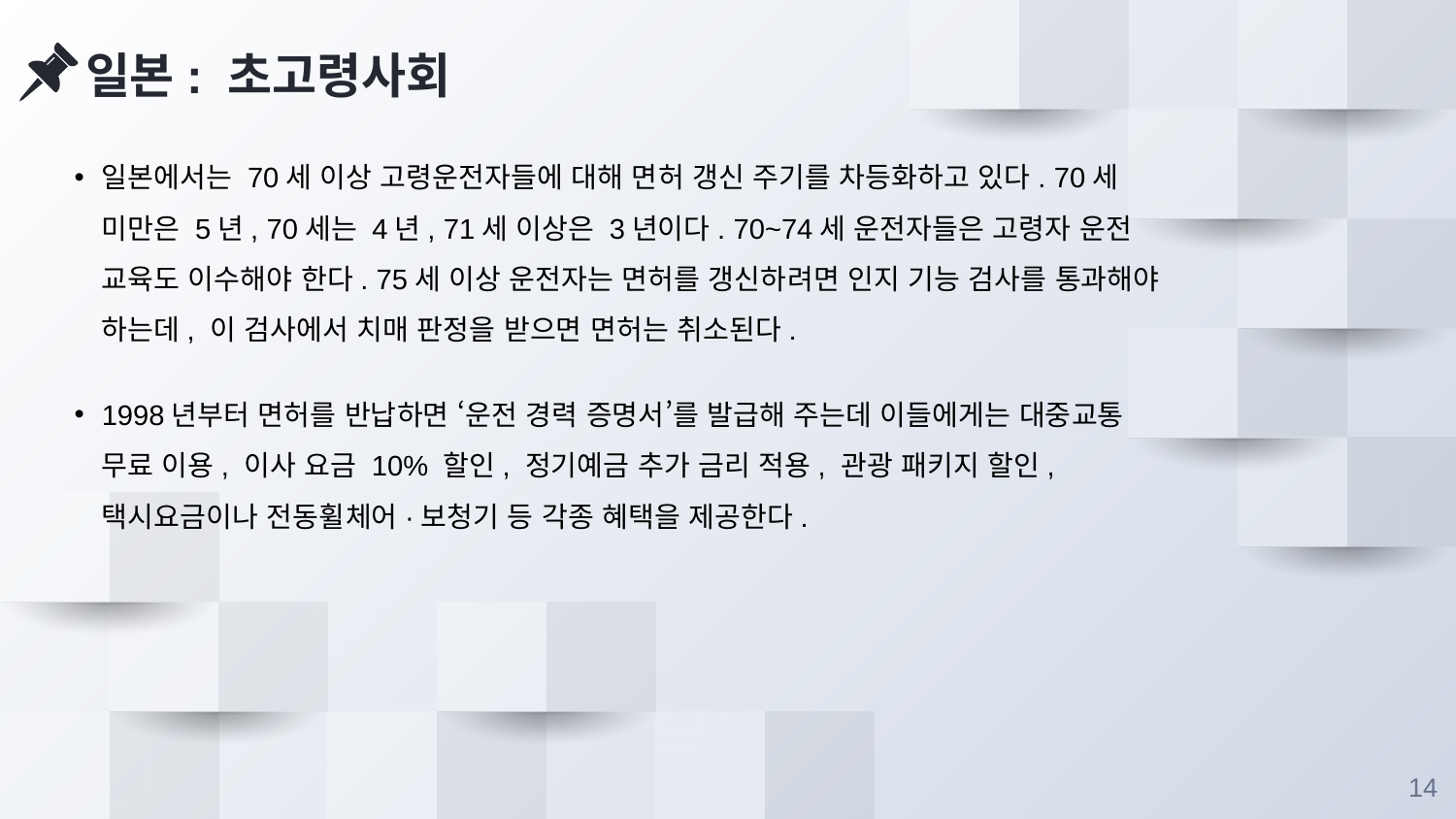

일본: 초고령사회
일본에서는 70세 이상 고령운전자들에 대해 면허 갱신 주기를 차등화하고 있다. 70세 미만은 5년, 70세는 4년, 71세 이상은 3년이다. 70~74세 운전자들은 고령자 운전 교육도 이수해야 한다. 75세 이상 운전자는 면허를 갱신하려면 인지 기능 검사를 통과해야 하는데, 이 검사에서 치매 판정을 받으면 면허는 취소된다.
1998년부터 면허를 반납하면 ‘운전 경력 증명서’를 발급해 주는데 이들에게는 대중교통 무료 이용, 이사 요금 10% 할인, 정기예금 추가 금리 적용, 관광 패키지 할인, 택시요금이나 전동휠체어·보청기 등 각종 혜택을 제공한다.
14